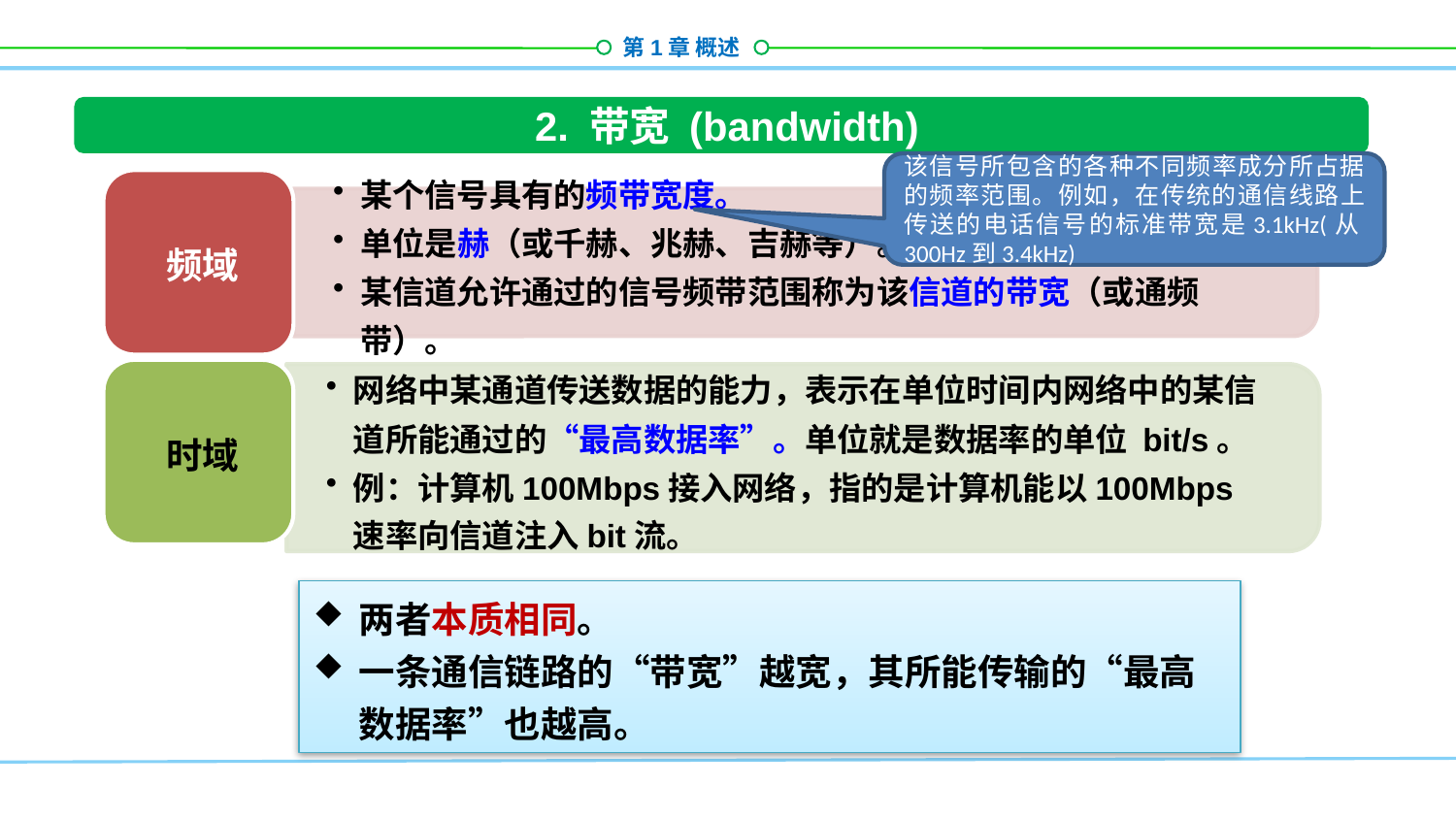

2. 带宽 (bandwidth)
该信号所包含的各种不同频率成分所占据的频率范围。例如，在传统的通信线路上传送的电话信号的标准带宽是3.1kHz(从300Hz到3.4kHz)
某个信号具有的频带宽度。
单位是赫（或千赫、兆赫、吉赫等）。
某信道允许通过的信号频带范围称为该信道的带宽（或通频带）。
频域
网络中某通道传送数据的能力，表示在单位时间内网络中的某信道所能通过的“最高数据率”。单位就是数据率的单位 bit/s。
例：计算机100Mbps接入网络，指的是计算机能以100Mbps速率向信道注入bit流。
时域
两者本质相同。
一条通信链路的“带宽”越宽，其所能传输的“最高数据率”也越高。